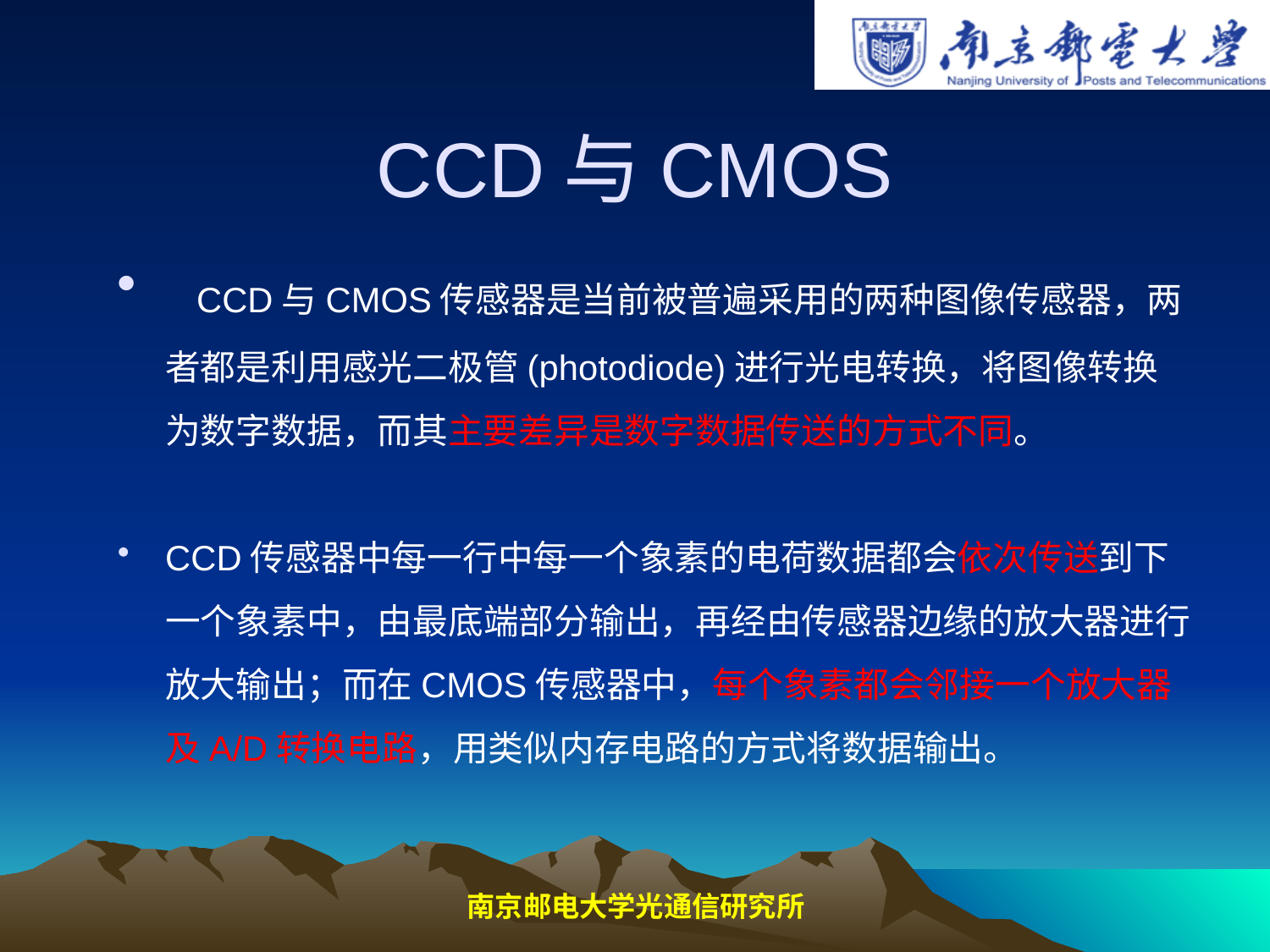

# CCD与CMOS
  CCD与CMOS传感器是当前被普遍采用的两种图像传感器，两者都是利用感光二极管(photodiode)进行光电转换，将图像转换为数字数据，而其主要差异是数字数据传送的方式不同。

CCD传感器中每一行中每一个象素的电荷数据都会依次传送到下一个象素中，由最底端部分输出，再经由传感器边缘的放大器进行放大输出；而在CMOS传感器中，每个象素都会邻接一个放大器及A/D转换电路，用类似内存电路的方式将数据输出。
南京邮电大学光通信研究所

16